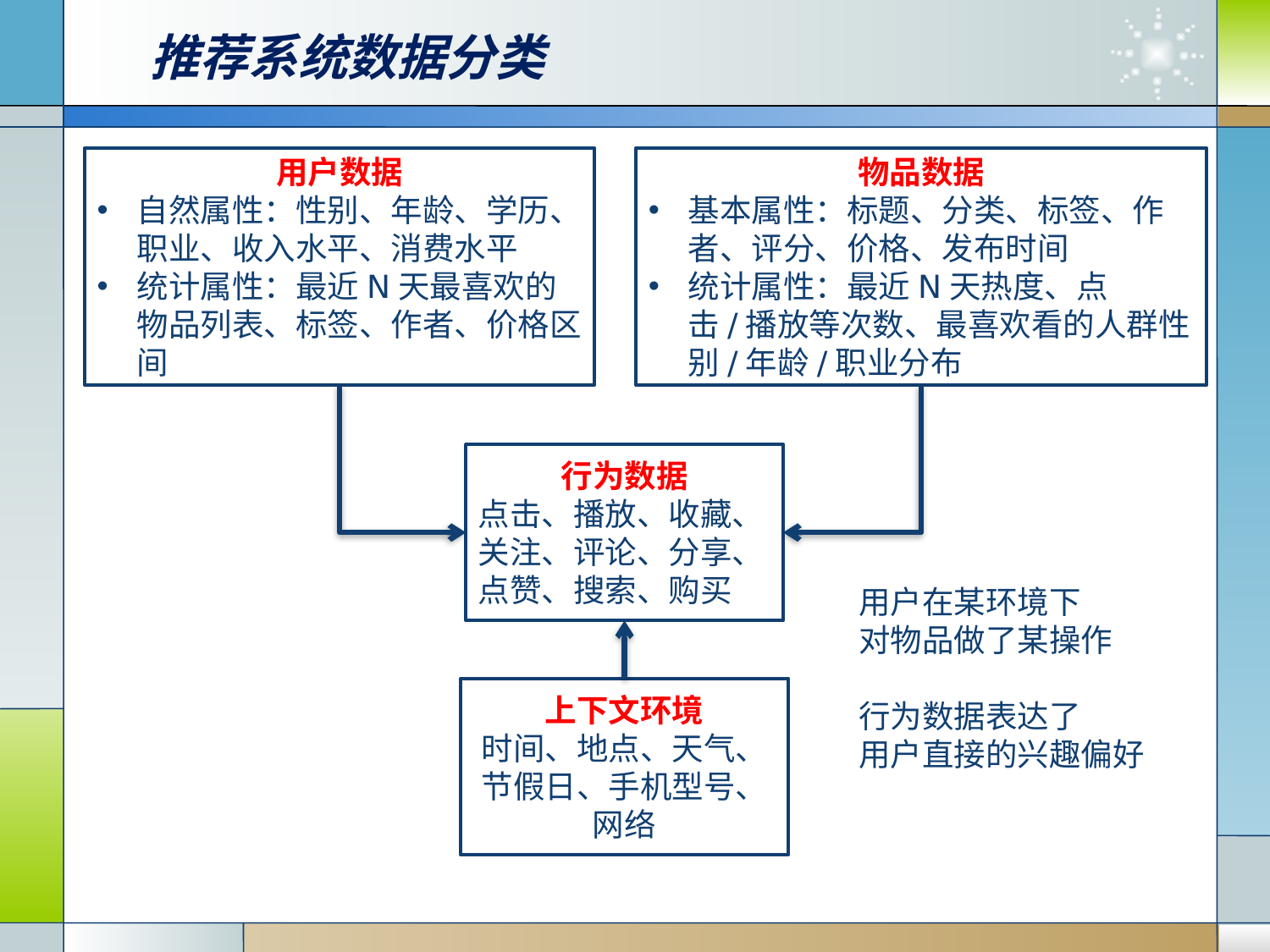

# 推荐系统数据分类
用户数据
自然属性：性别、年龄、学历、职业、收入水平、消费水平
统计属性：最近N天最喜欢的物品列表、标签、作者、价格区间
物品数据
基本属性：标题、分类、标签、作者、评分、价格、发布时间
统计属性：最近N天热度、点击/播放等次数、最喜欢看的人群性别/年龄/职业分布
行为数据
点击、播放、收藏、关注、评论、分享、点赞、搜索、购买
用户在某环境下
对物品做了某操作

行为数据表达了
用户直接的兴趣偏好
上下文环境
时间、地点、天气、节假日、手机型号、网络